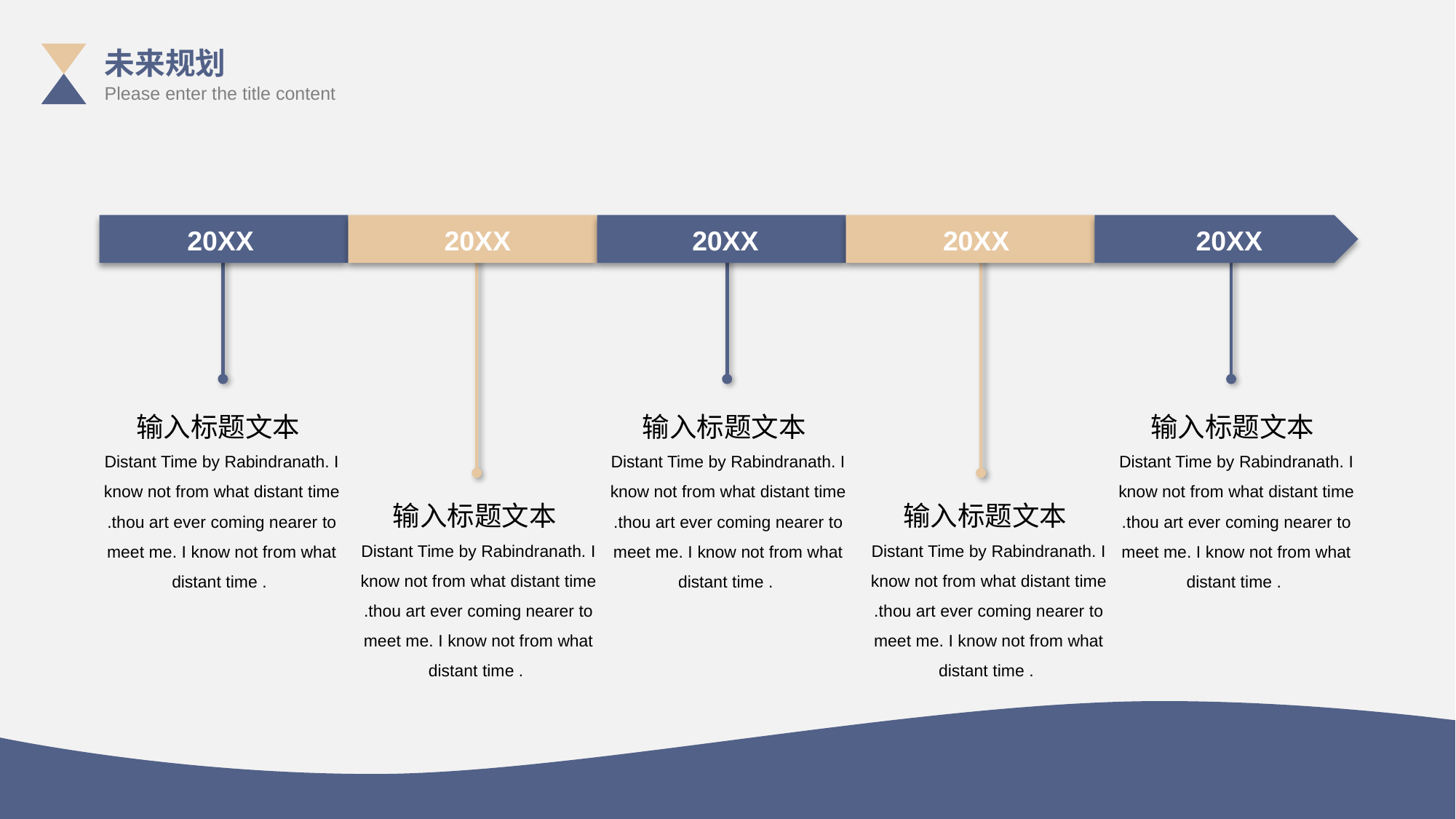

未来规划
Please enter the title content

20XX
20XX
20XX
20XX
20XX
输入标题文本
Distant Time by Rabindranath. I know not from what distant time .thou art ever coming nearer to meet me. I know not from what distant time .
输入标题文本
Distant Time by Rabindranath. I know not from what distant time .thou art ever coming nearer to meet me. I know not from what distant time .
输入标题文本
Distant Time by Rabindranath. I know not from what distant time .thou art ever coming nearer to meet me. I know not from what distant time .
输入标题文本
Distant Time by Rabindranath. I know not from what distant time .thou art ever coming nearer to meet me. I know not from what distant time .
输入标题文本
Distant Time by Rabindranath. I know not from what distant time .thou art ever coming nearer to meet me. I know not from what distant time .